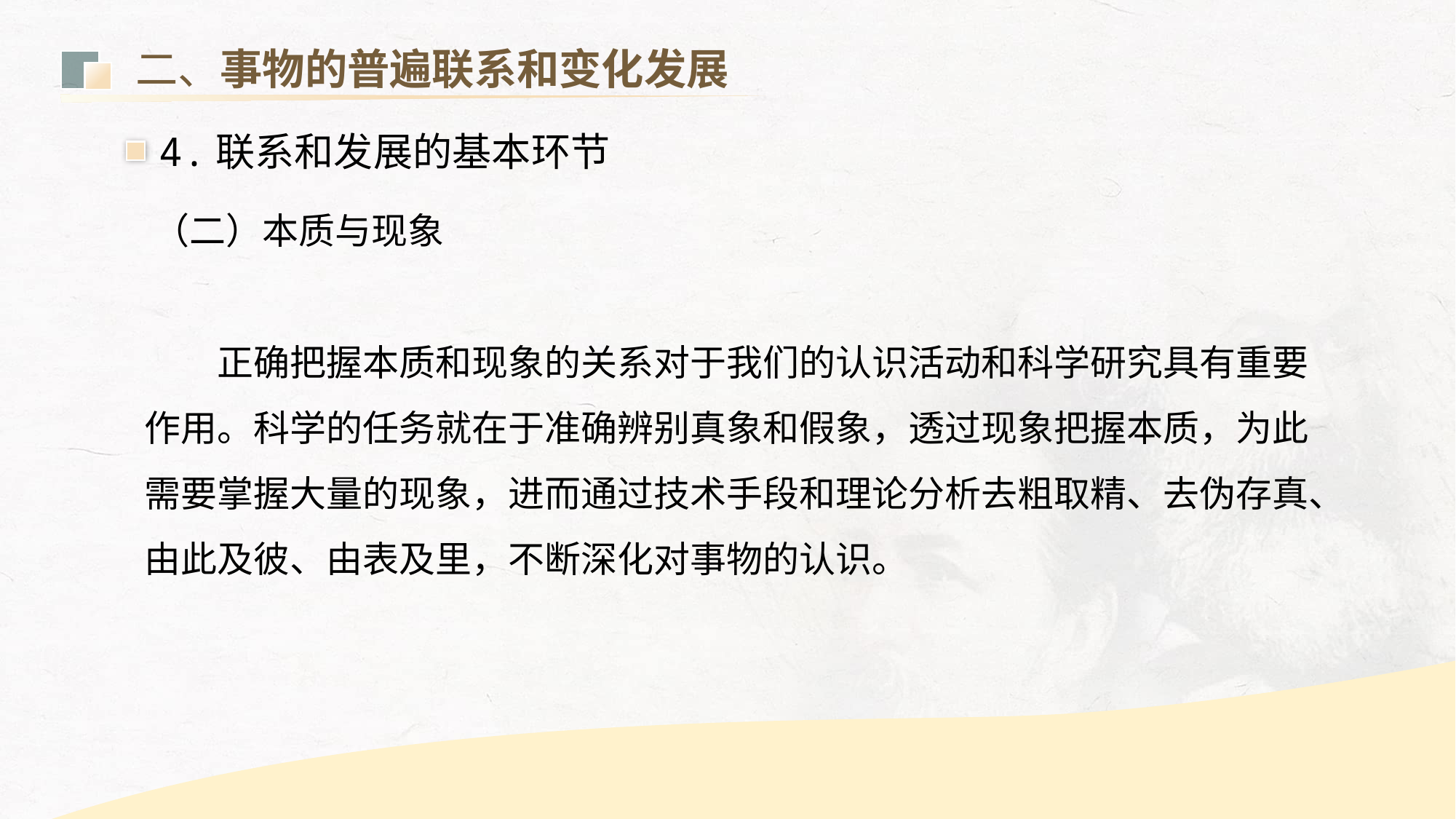

二、事物的普遍联系和变化发展

4.联系和发展的基本环节

（二）本质与现象
正确把握本质和现象的关系对于我们的认识活动和科学研究具有重要作用。科学的任务就在于准确辨别真象和假象，透过现象把握本质，为此需要掌握大量的现象，进而通过技术手段和理论分析去粗取精、去伪存真、由此及彼、由表及里，不断深化对事物的认识。